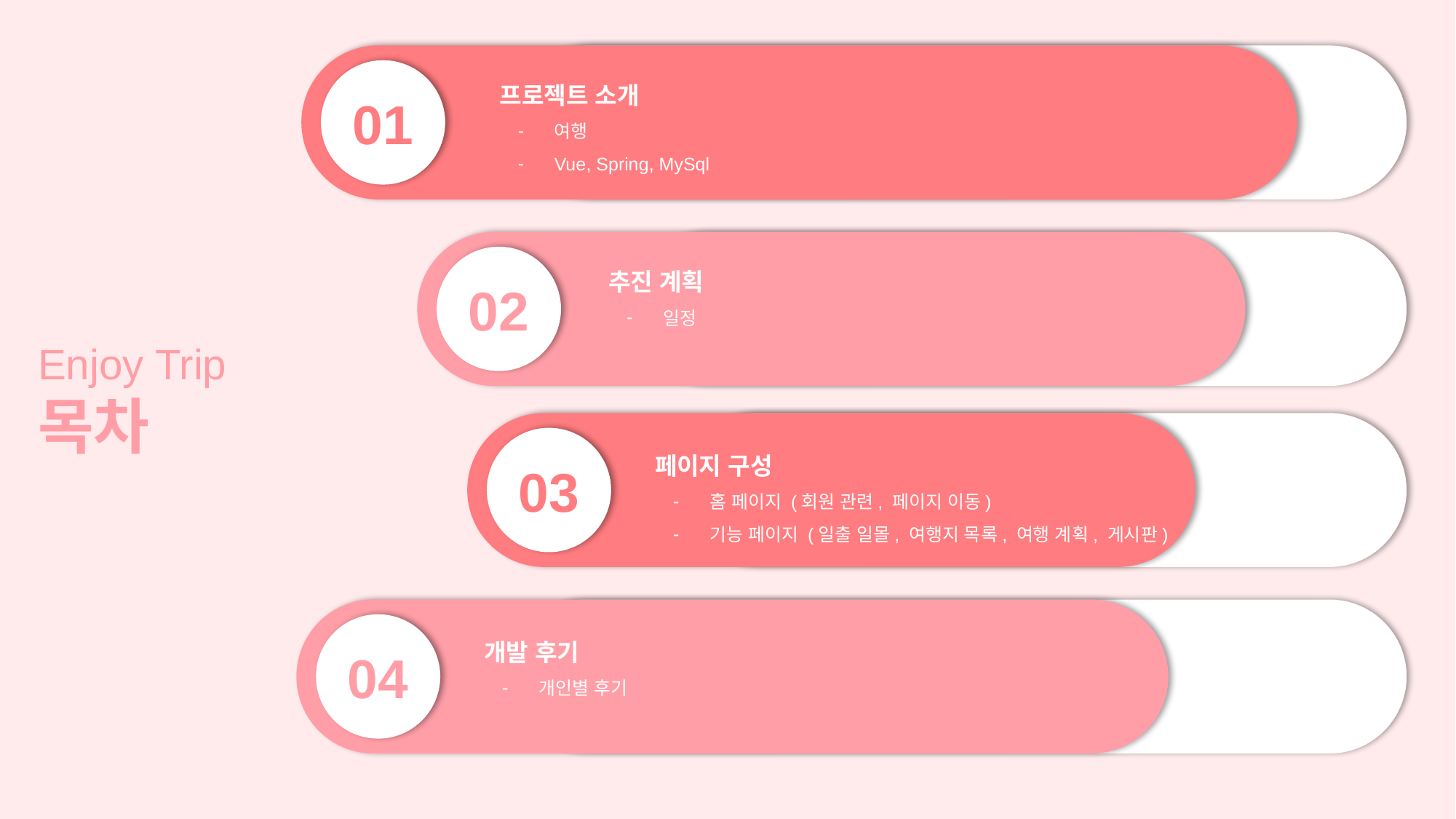

프로젝트 소개
여행
Vue, Spring, MySql
01

추진 계획
일정
02
Enjoy Trip
목차

03
페이지 구성
홈 페이지 (회원 관련, 페이지 이동)
기능 페이지 (일출 일몰, 여행지 목록, 여행 계획, 게시판)

04
개발 후기
개인별 후기